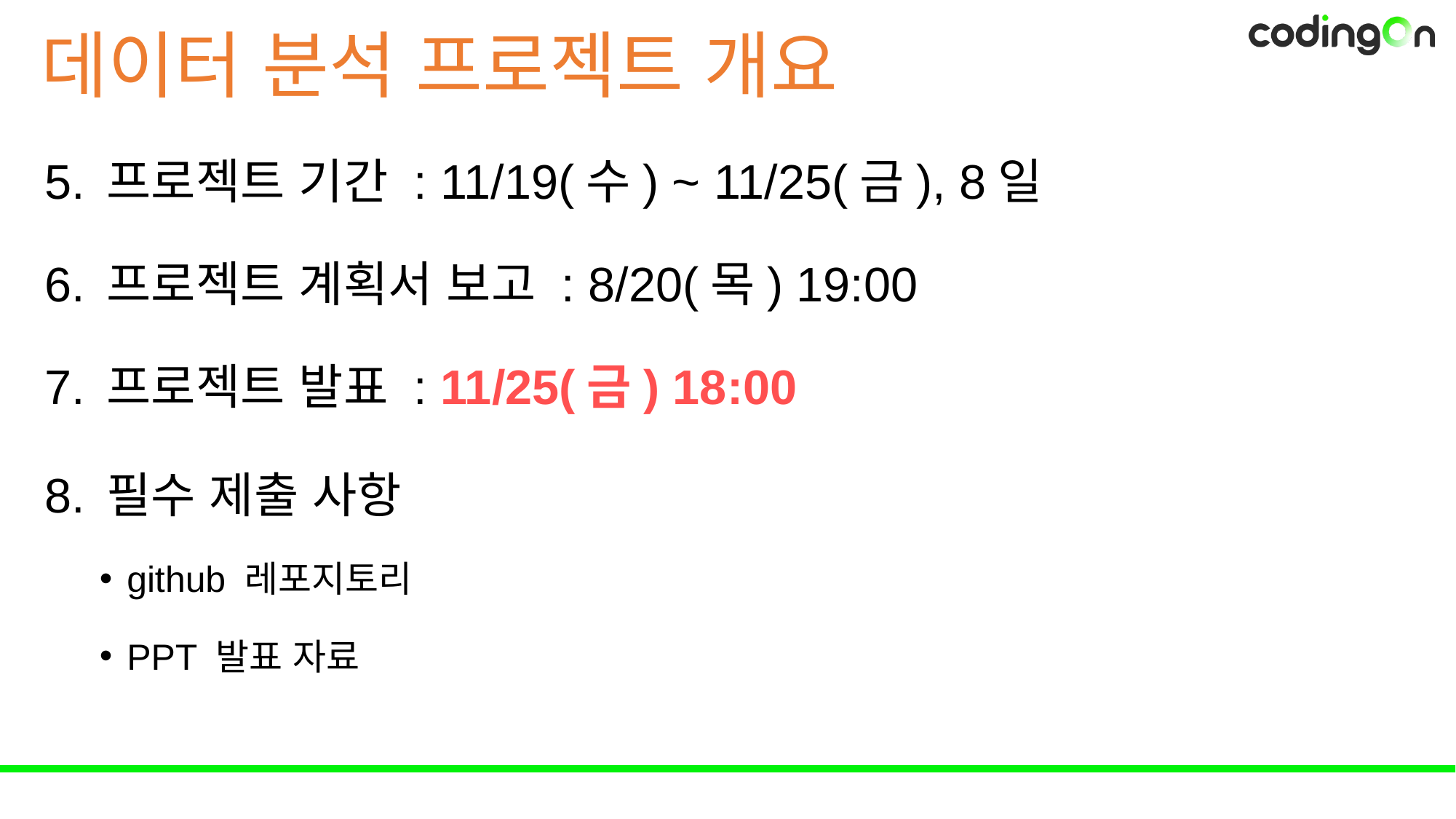

# 데이터 분석 프로젝트 개요
프로젝트 기간 : 11/19(수) ~ 11/25(금), 8일
프로젝트 계획서 보고 : 8/20(목) 19:00
프로젝트 발표 : 11/25(금) 18:00
필수 제출 사항
github 레포지토리
PPT 발표 자료